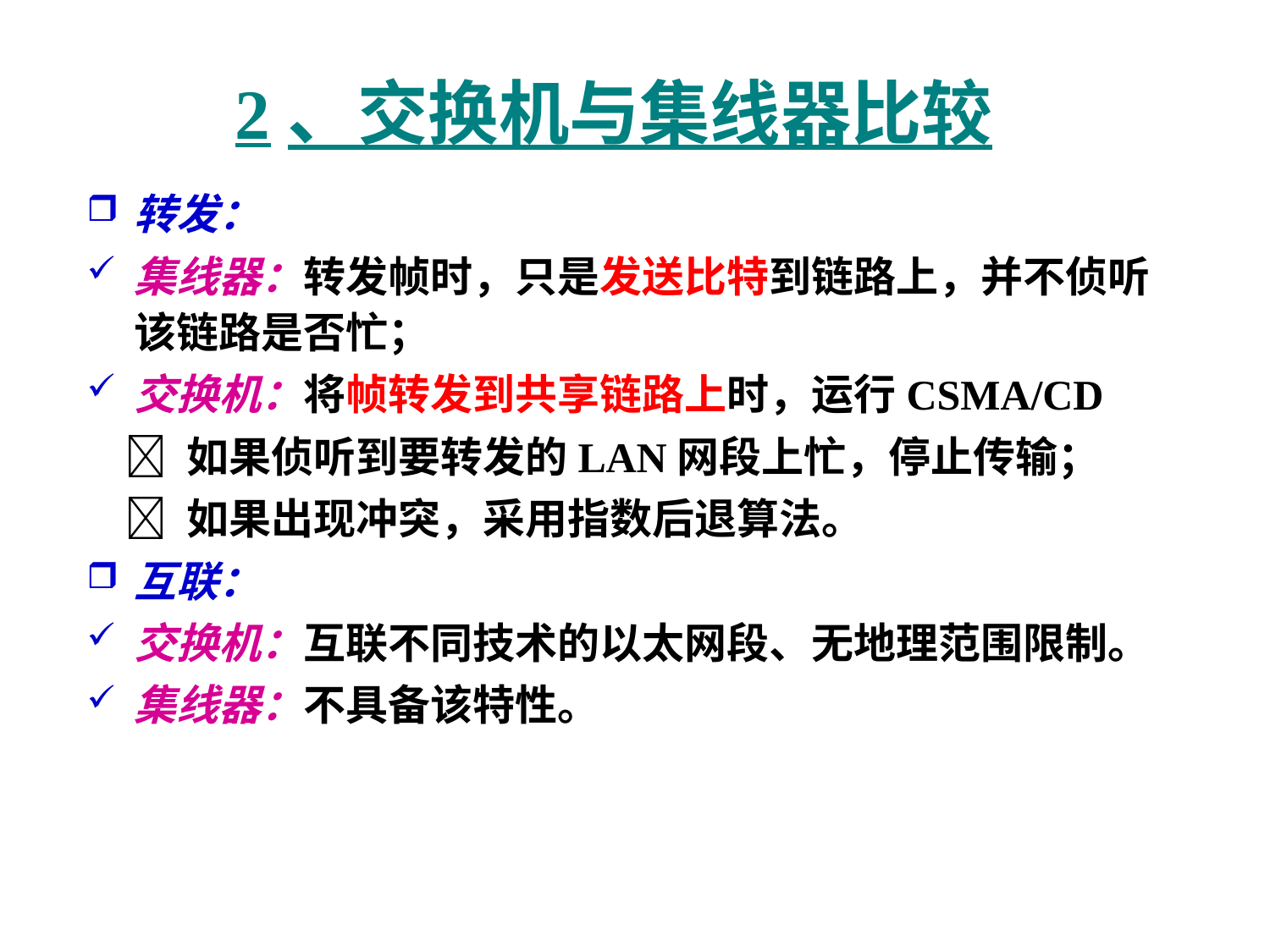

# 2、交换机与集线器比较
转发：
集线器：转发帧时，只是发送比特到链路上，并不侦听该链路是否忙；
交换机：将帧转发到共享链路上时，运行CSMA/CD
    • 如果侦听到要转发的LAN网段上忙，停止传输；
    • 如果出现冲突，采用指数后退算法。
互联：
交换机：互联不同技术的以太网段、无地理范围限制。
集线器：不具备该特性。
120